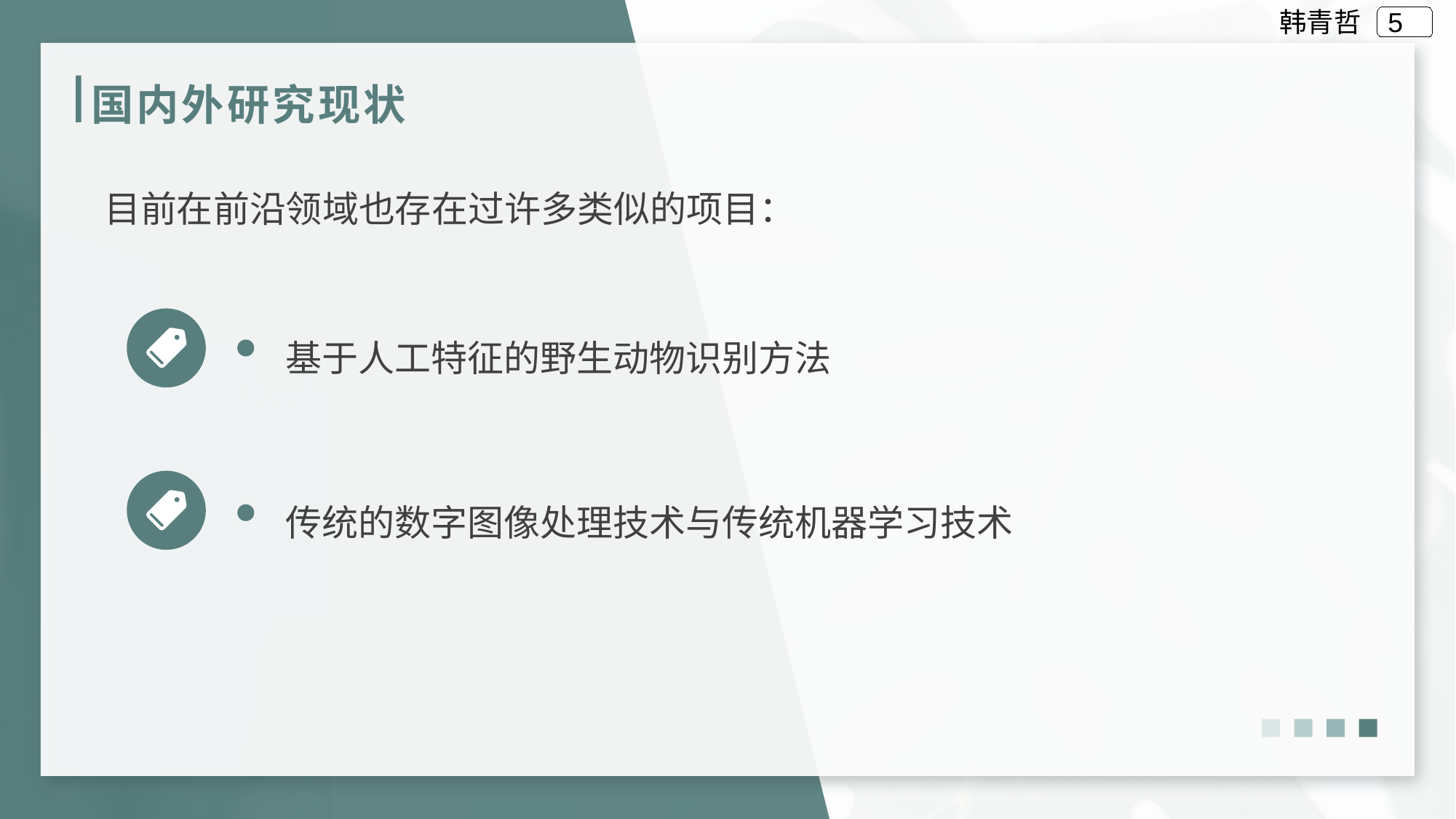

韩青哲
国内外研究现状
目前在前沿领域也存在过许多类似的项目：

基于人工特征的野生动物识别方法

传统的数字图像处理技术与传统机器学习技术